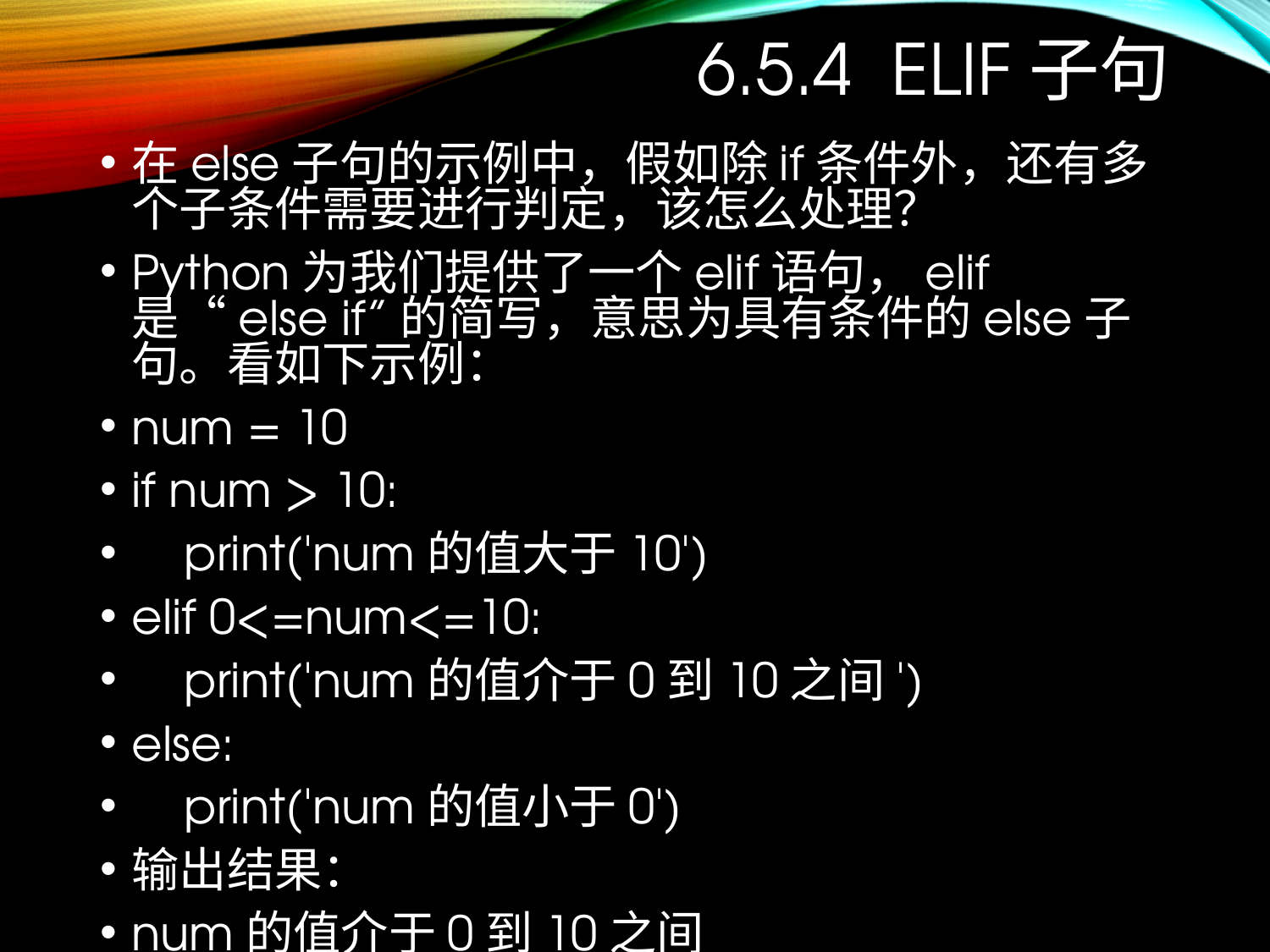

# 6.5.4  elif子句
在else子句的示例中，假如除if条件外，还有多个子条件需要进行判定，该怎么处理？
Python为我们提供了一个elif语句，elif是“else if”的简写，意思为具有条件的else子句。看如下示例：
num = 10
if num > 10:
    print('num的值大于10')
elif 0<=num<=10:
    print('num的值介于0到10之间')
else:
    print('num的值小于0')
输出结果：
num的值介于0到10之间